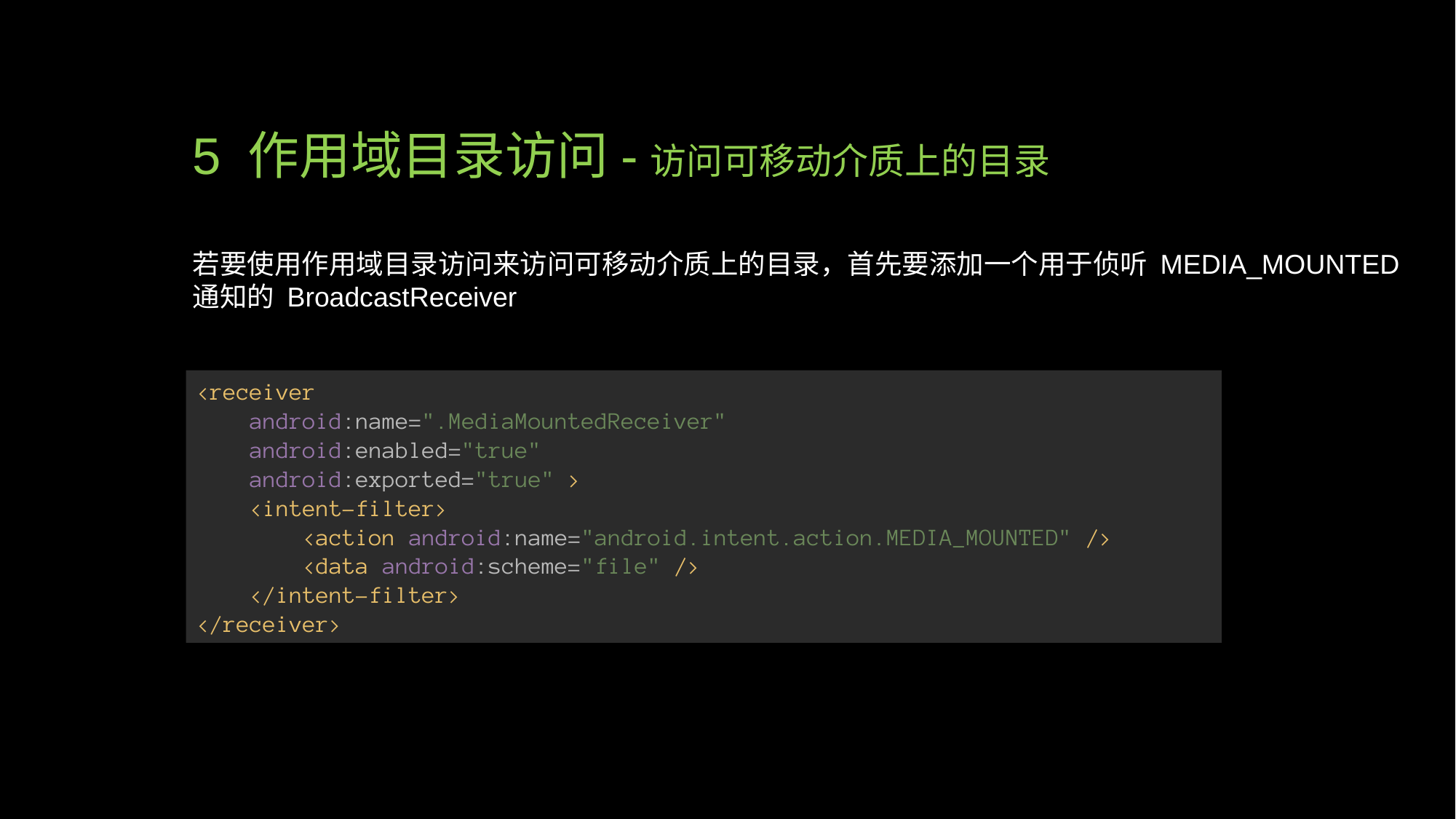

# 5 作用域目录访问-访问可移动介质上的目录
若要使用作用域目录访问来访问可移动介质上的目录，首先要添加一个用于侦听 MEDIA_MOUNTED 通知的 BroadcastReceiver

<receiver
    android:name=".MediaMountedReceiver"
    android:enabled="true"
    android:exported="true" >
    <intent-filter>
        <action android:name="android.intent.action.MEDIA_MOUNTED" />
        <data android:scheme="file" />
    </intent-filter>
</receiver>